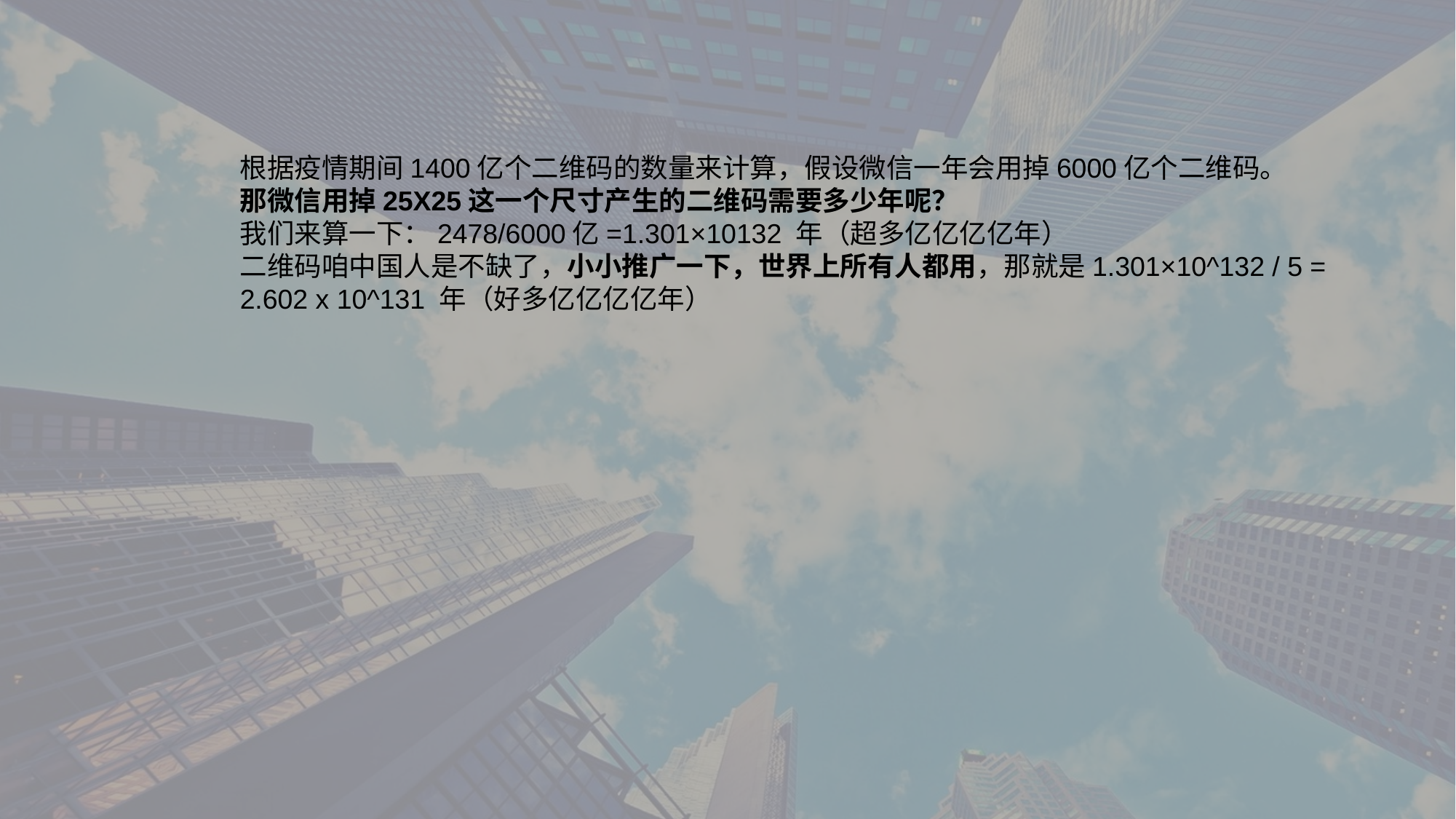

根据疫情期间1400亿个二维码的数量来计算，假设微信一年会用掉6000亿个二维码。
那微信用掉25X25这一个尺寸产生的二维码需要多少年呢？
我们来算一下：2478/6000亿=1.301×10132 年（超多亿亿亿亿年）
二维码咱中国人是不缺了，小小推广一下，世界上所有人都用，那就是1.301×10^132 / 5 = 2.602 x 10^131 年（好多亿亿亿亿年）